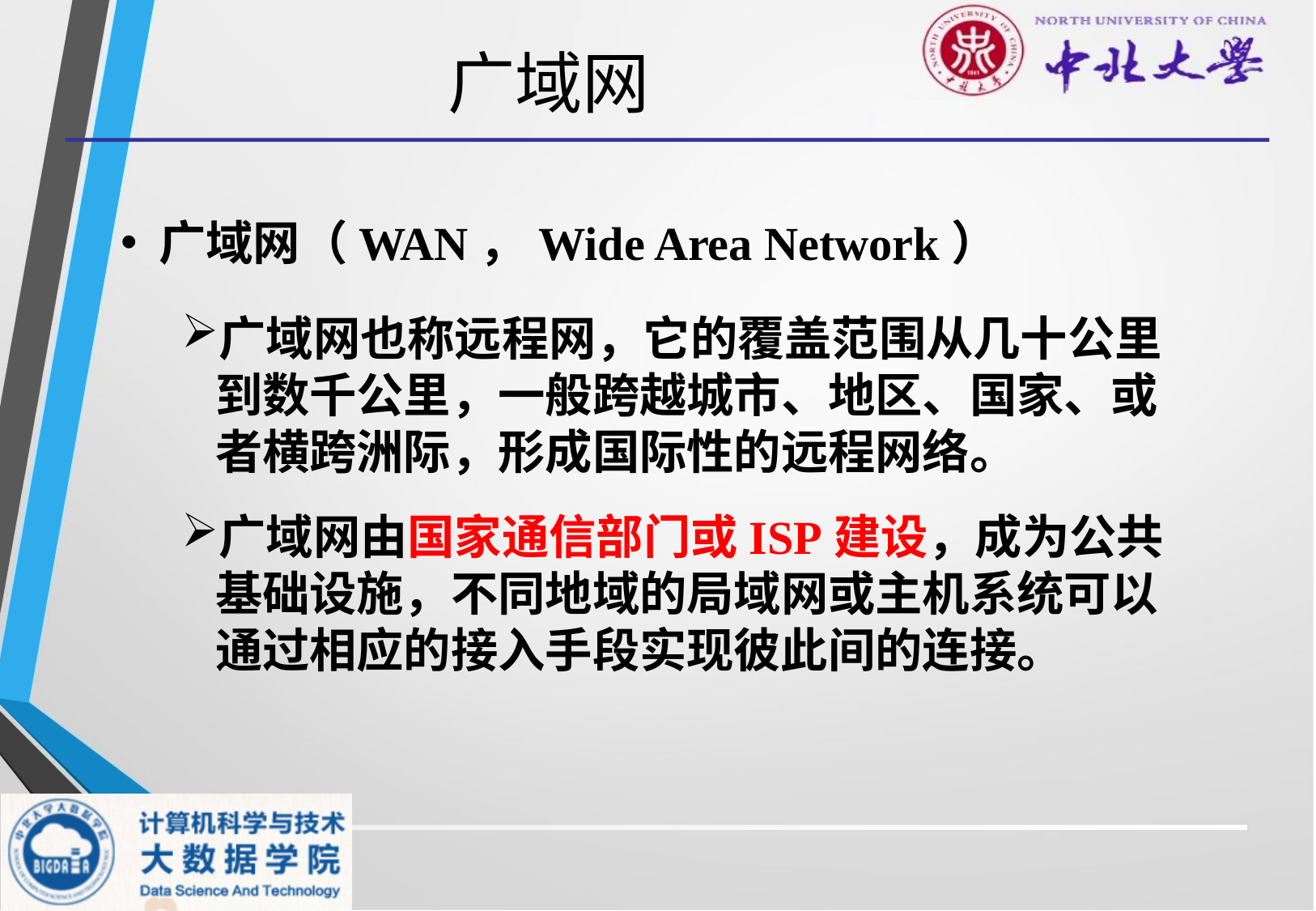

# 广域网
广域网（WAN，Wide Area Network）
广域网也称远程网，它的覆盖范围从几十公里到数千公里，一般跨越城市、地区、国家、或者横跨洲际，形成国际性的远程网络。
广域网由国家通信部门或ISP建设，成为公共基础设施，不同地域的局域网或主机系统可以通过相应的接入手段实现彼此间的连接。
31